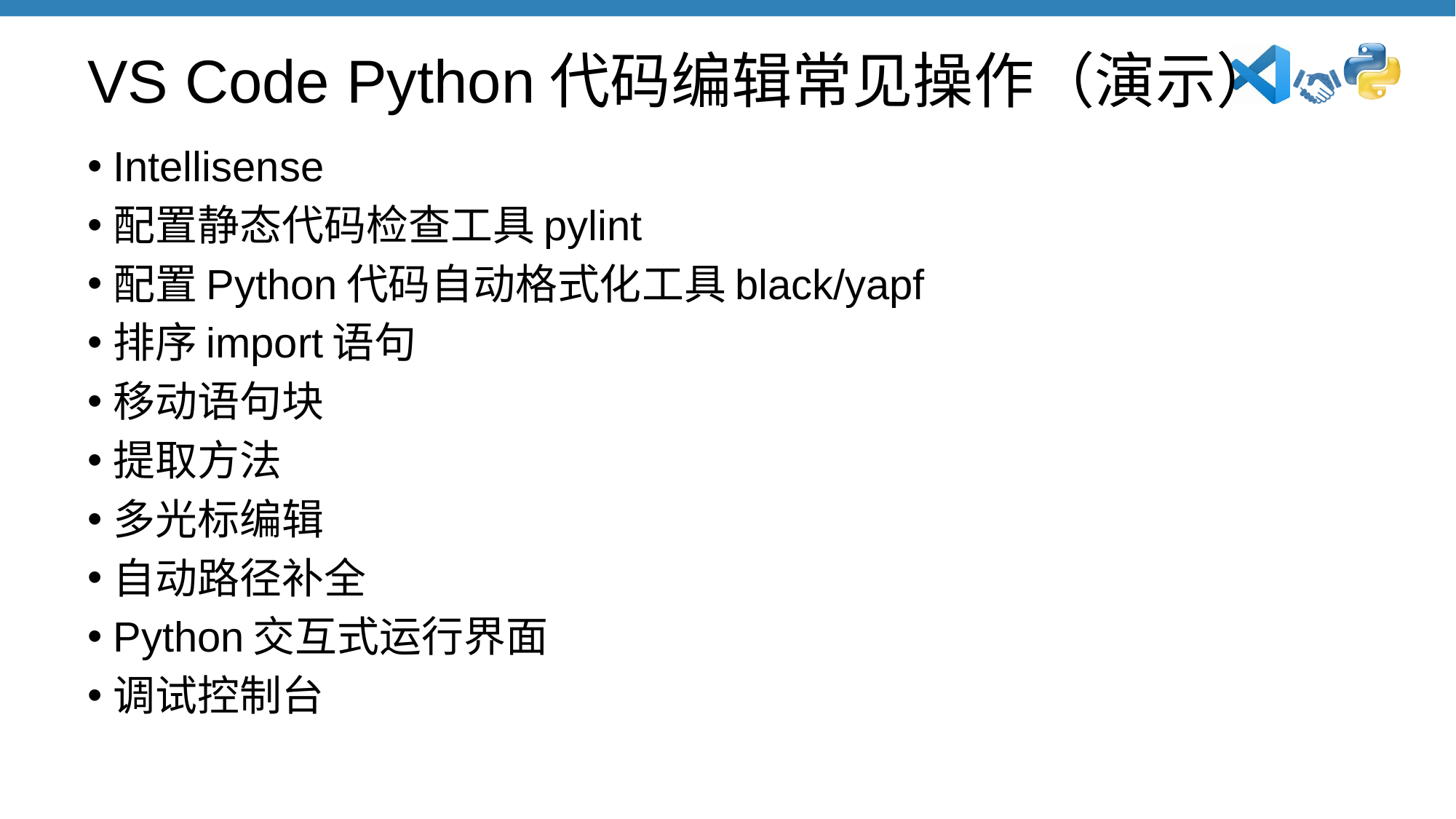

# VS Code Python代码编辑常见操作（演示）
Intellisense
配置静态代码检查工具pylint
配置Python代码自动格式化工具black/yapf
排序import语句
移动语句块
提取方法
多光标编辑
自动路径补全
Python交互式运行界面
调试控制台